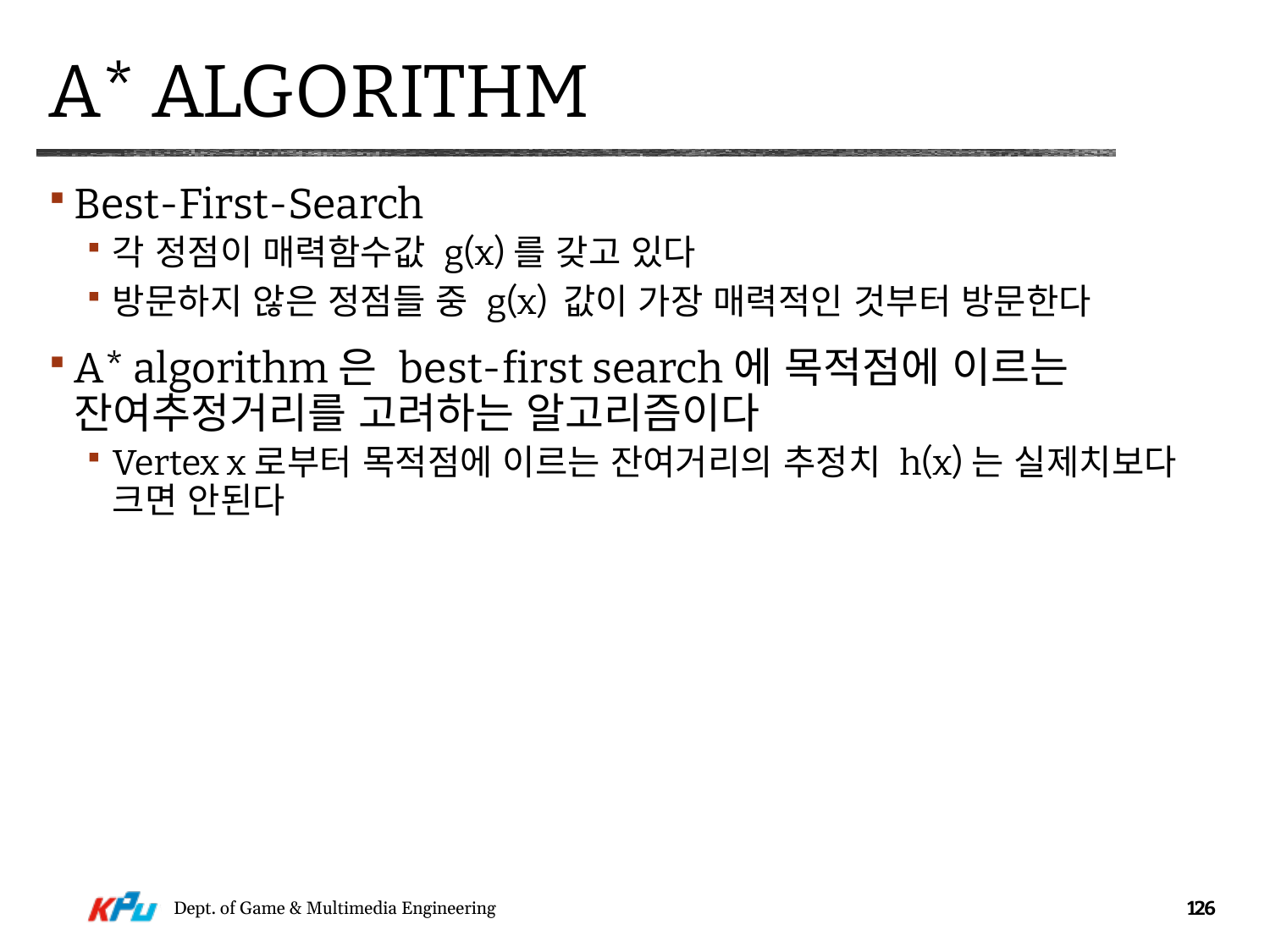

# A* Algorithm
Best-First-Search
각 정점이 매력함수값 g(x)를 갖고 있다
방문하지 않은 정점들 중 g(x) 값이 가장 매력적인 것부터 방문한다
A* algorithm은 best-first search에 목적점에 이르는 잔여추정거리를 고려하는 알고리즘이다
Vertex x로부터 목적점에 이르는 잔여거리의 추정치 h(x)는 실제치보다 크면 안된다
Dept. of Game & Multimedia Engineering
126